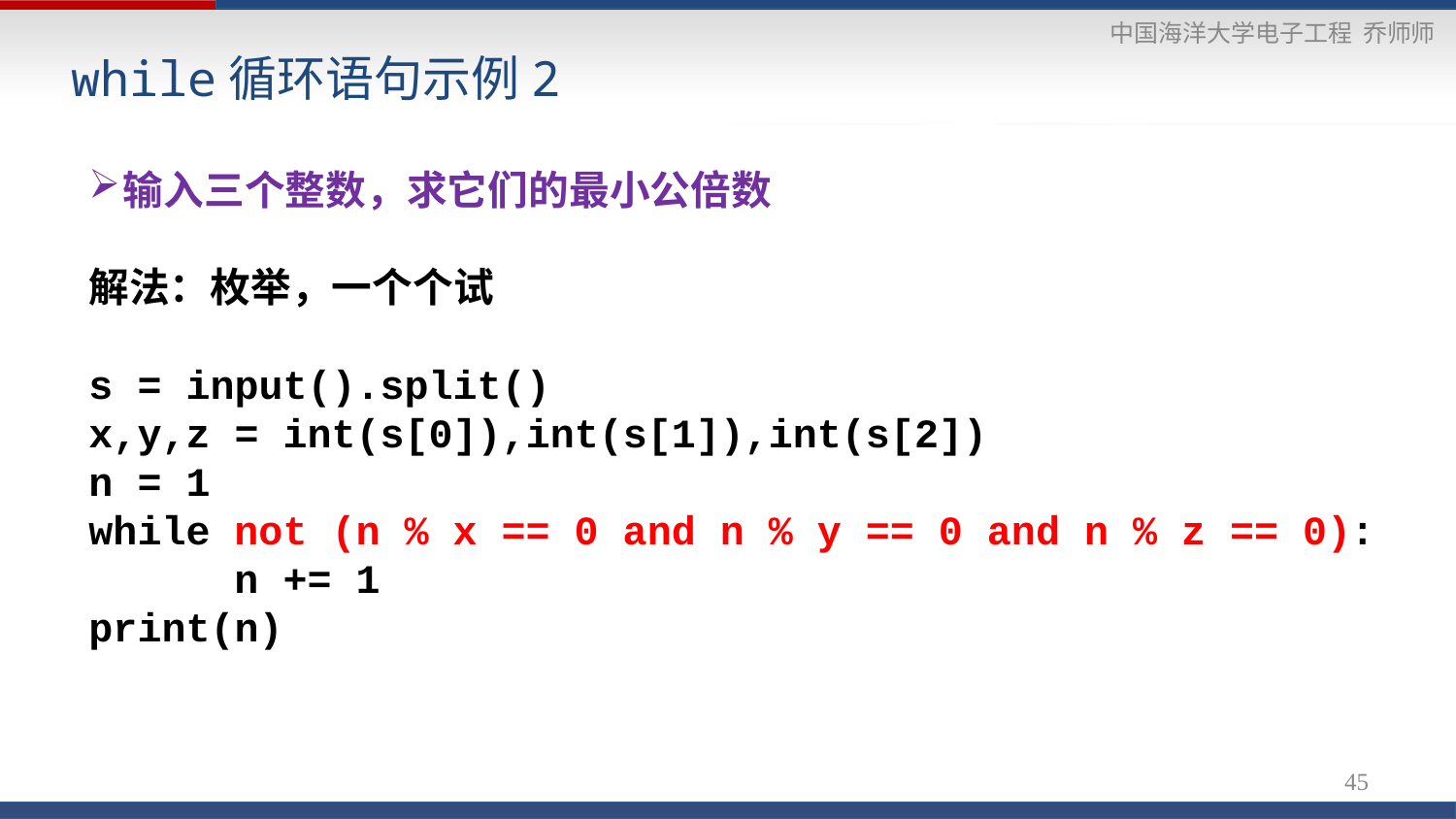

# while循环语句示例2
输入三个整数，求它们的最小公倍数

解法：枚举，一个个试

s = input().split()
x,y,z = int(s[0]),int(s[1]),int(s[2])
n = 1
while not (n % x == 0 and n % y == 0 and n % z == 0):
	n += 1
print(n)
45